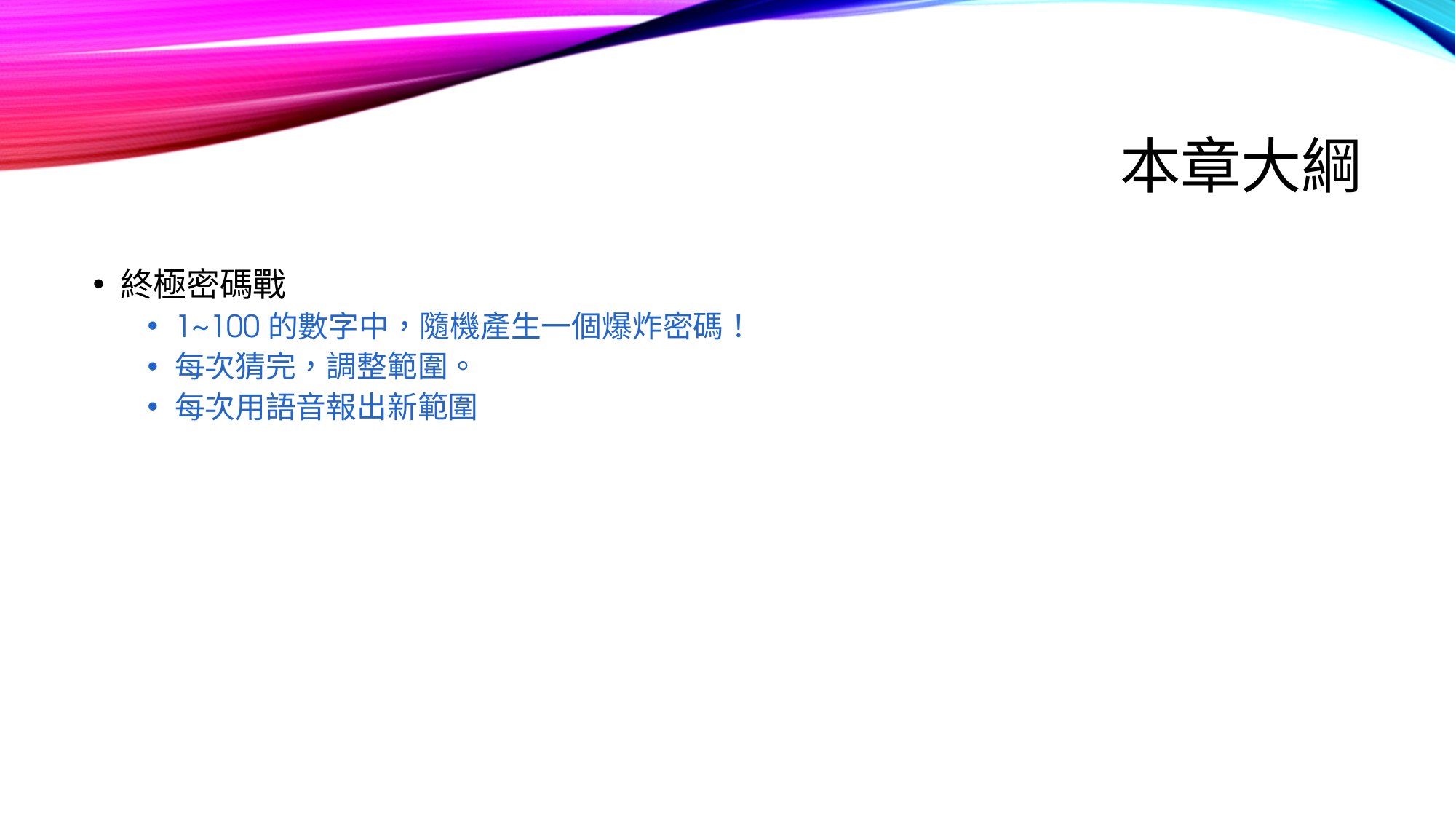

# 本章大綱
終極密碼戰
1~100的數字中，隨機產生一個爆炸密碼！
每次猜完，調整範圍。
每次用語音報出新範圍